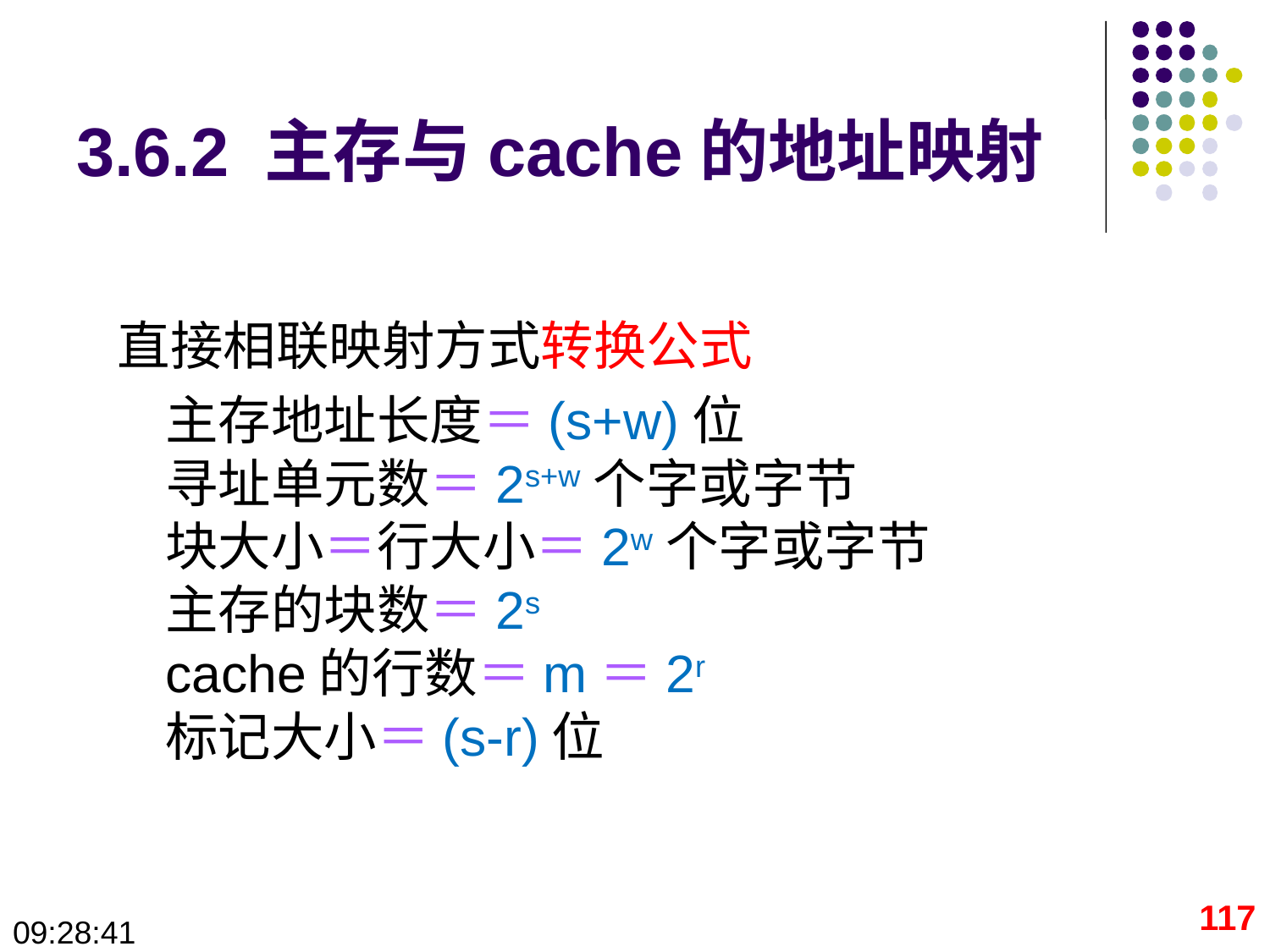

# 3.6.2 主存与cache的地址映射
直接相联映射方式转换公式
	主存地址长度＝(s+w)位
寻址单元数＝2s+w个字或字节
块大小＝行大小＝2w个字或字节
主存的块数＝2s
cache的行数＝m＝2r
标记大小＝(s-r)位
117
09:28:41